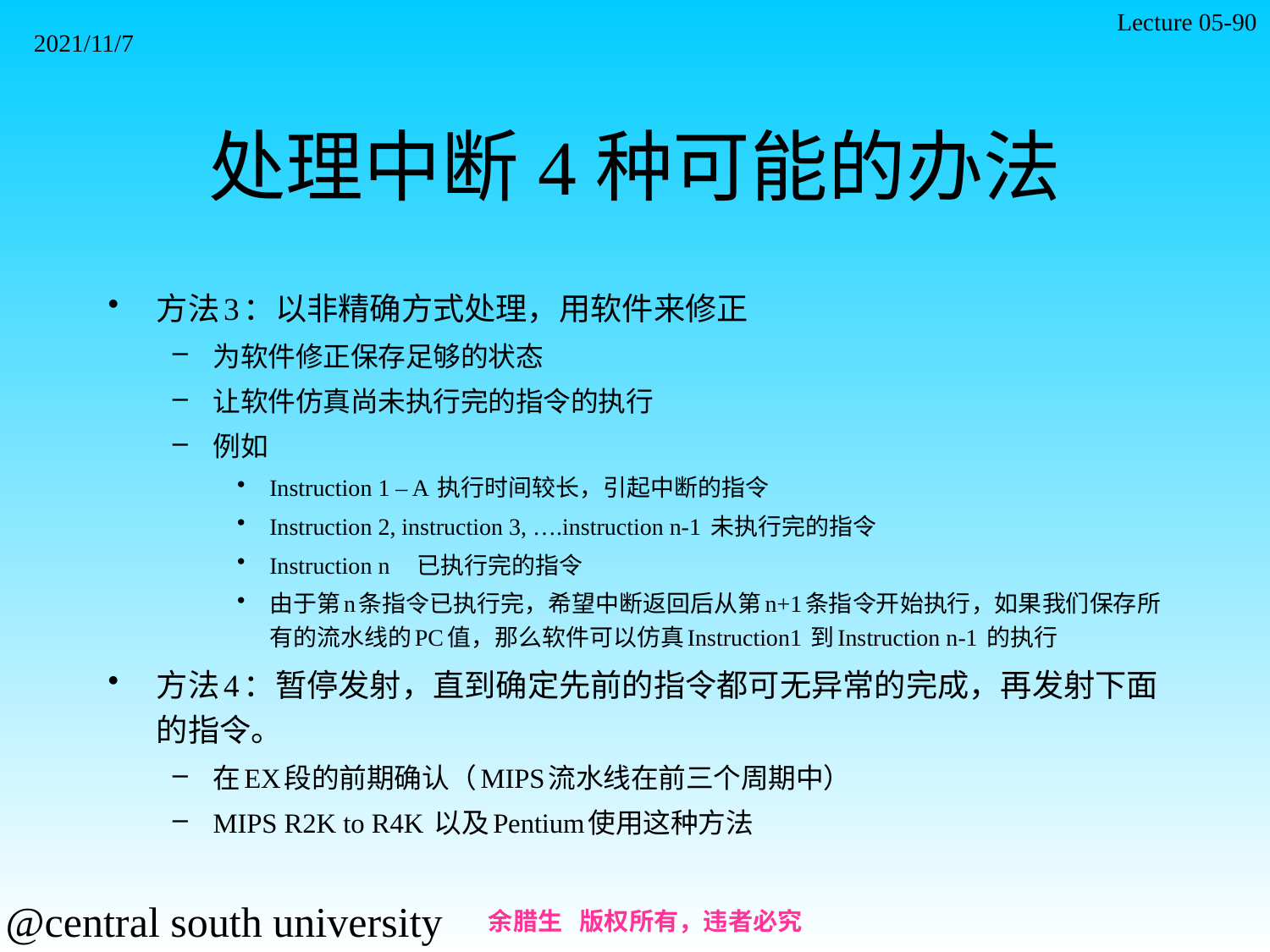

Lecture 05-90
2021/11/7
# 处理中断4种可能的办法
方法3：以非精确方式处理，用软件来修正
为软件修正保存足够的状态
让软件仿真尚未执行完的指令的执行
例如
Instruction 1 – A 执行时间较长，引起中断的指令
Instruction 2, instruction 3, ….instruction n-1 未执行完的指令
Instruction n    已执行完的指令
由于第n条指令已执行完，希望中断返回后从第n+1条指令开始执行，如果我们保存所有的流水线的PC值，那么软件可以仿真Instruction1 到Instruction n-1 的执行
方法4：暂停发射，直到确定先前的指令都可无异常的完成，再发射下面的指令。
在EX段的前期确认（MIPS流水线在前三个周期中）
MIPS R2K to R4K 以及Pentium使用这种方法
余腊生   版权所有，违者必究